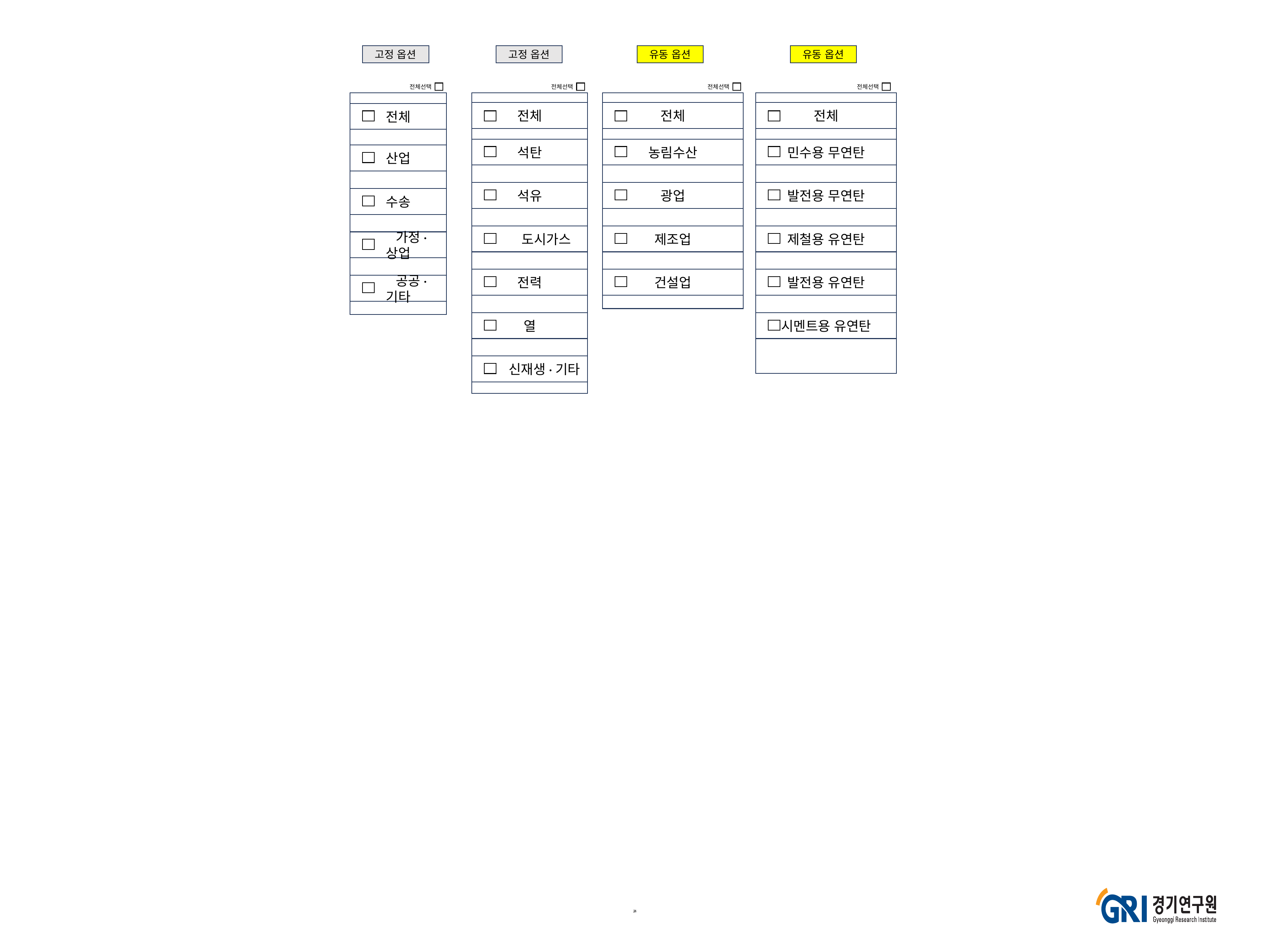

고정 옵션
고정 옵션
유동 옵션
유동 옵션
전체선택
전체선택
전체선택
전체선택

전체
전체
전체
전체

석탄
농림수산
민수용 무연탄
산업

석유
광업
발전용 무연탄
수송

        도시가스
제조업
제철용 유연탄
       가정·상업

전력
건설업
발전용 유연탄
       공공·기타

열
시멘트용 유연탄

       신재생·기타